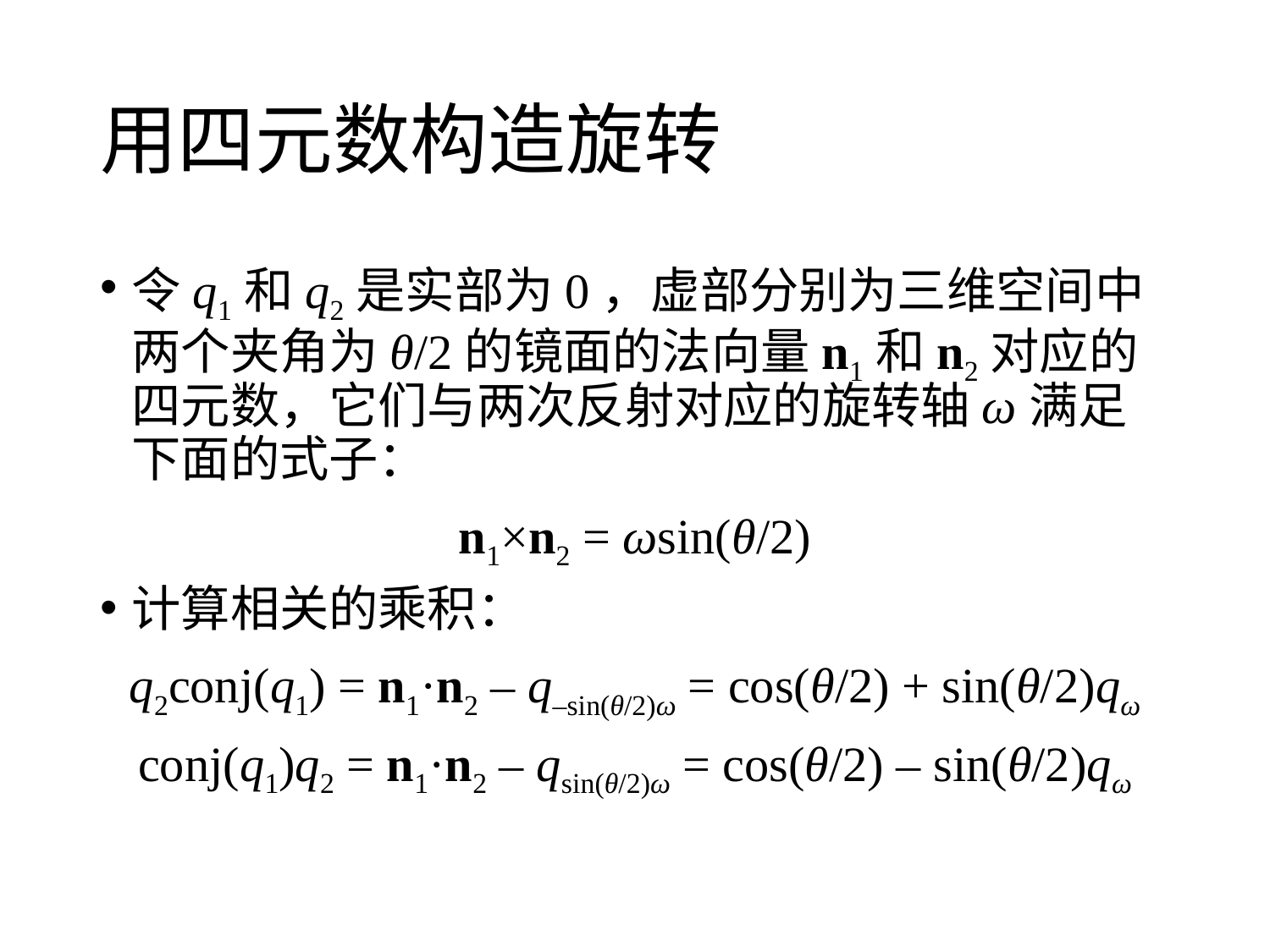

# 用四元数构造旋转
令q1和q2是实部为0，虚部分别为三维空间中两个夹角为θ/2的镜面的法向量n1和n2对应的四元数，它们与两次反射对应的旋转轴ω满足下面的式子：
n1×n2 = ωsin(θ/2)
计算相关的乘积：
q2conj(q1) = n1·n2 – q–sin(θ/2)ω = cos(θ/2) + sin(θ/2)qω
conj(q1)q2 = n1·n2 – qsin(θ/2)ω = cos(θ/2) – sin(θ/2)qω